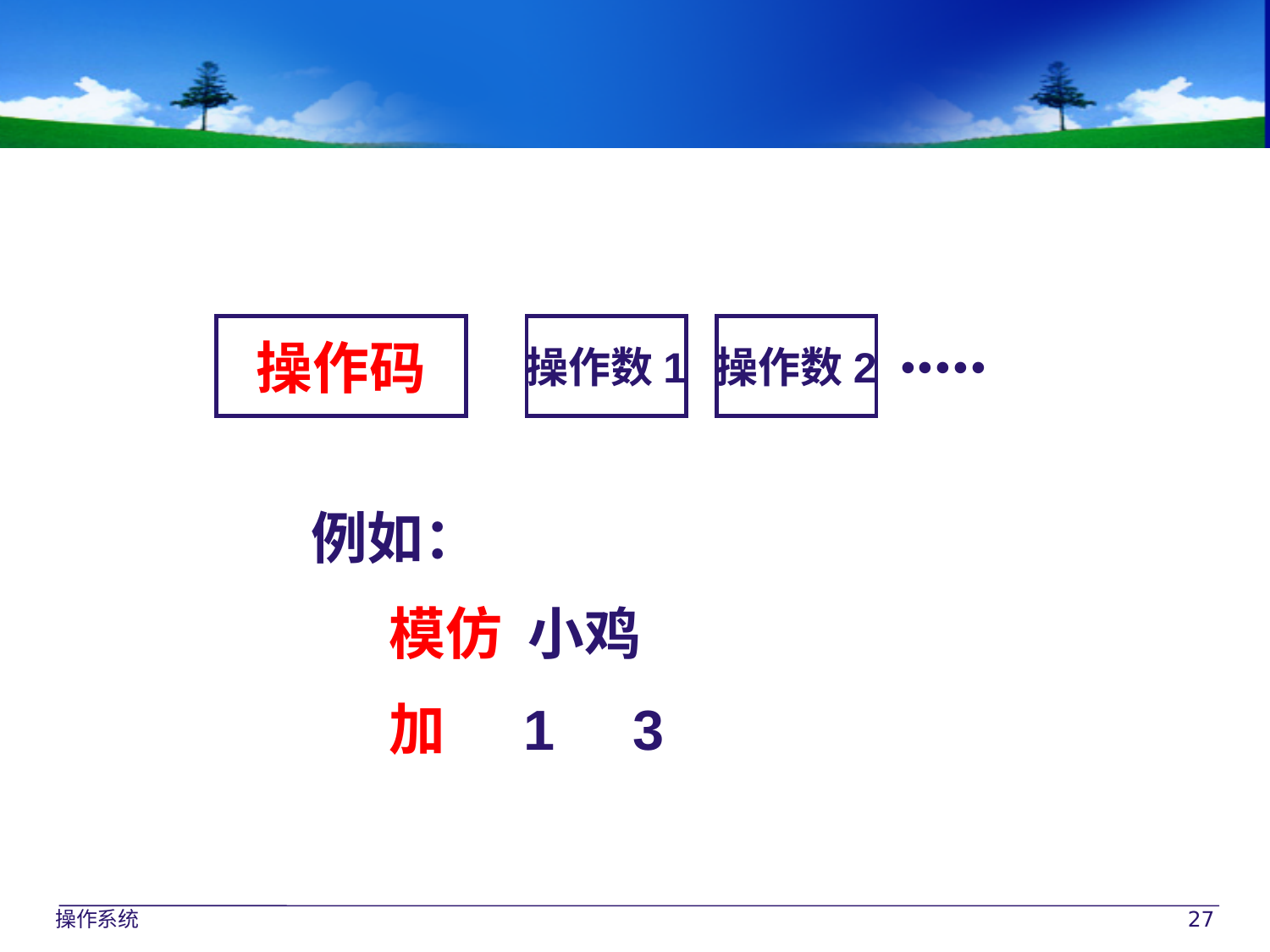

.....
操作码
操作数1
操作数2
例如：
     模仿  小鸡
     加     1     3
操作系统
27